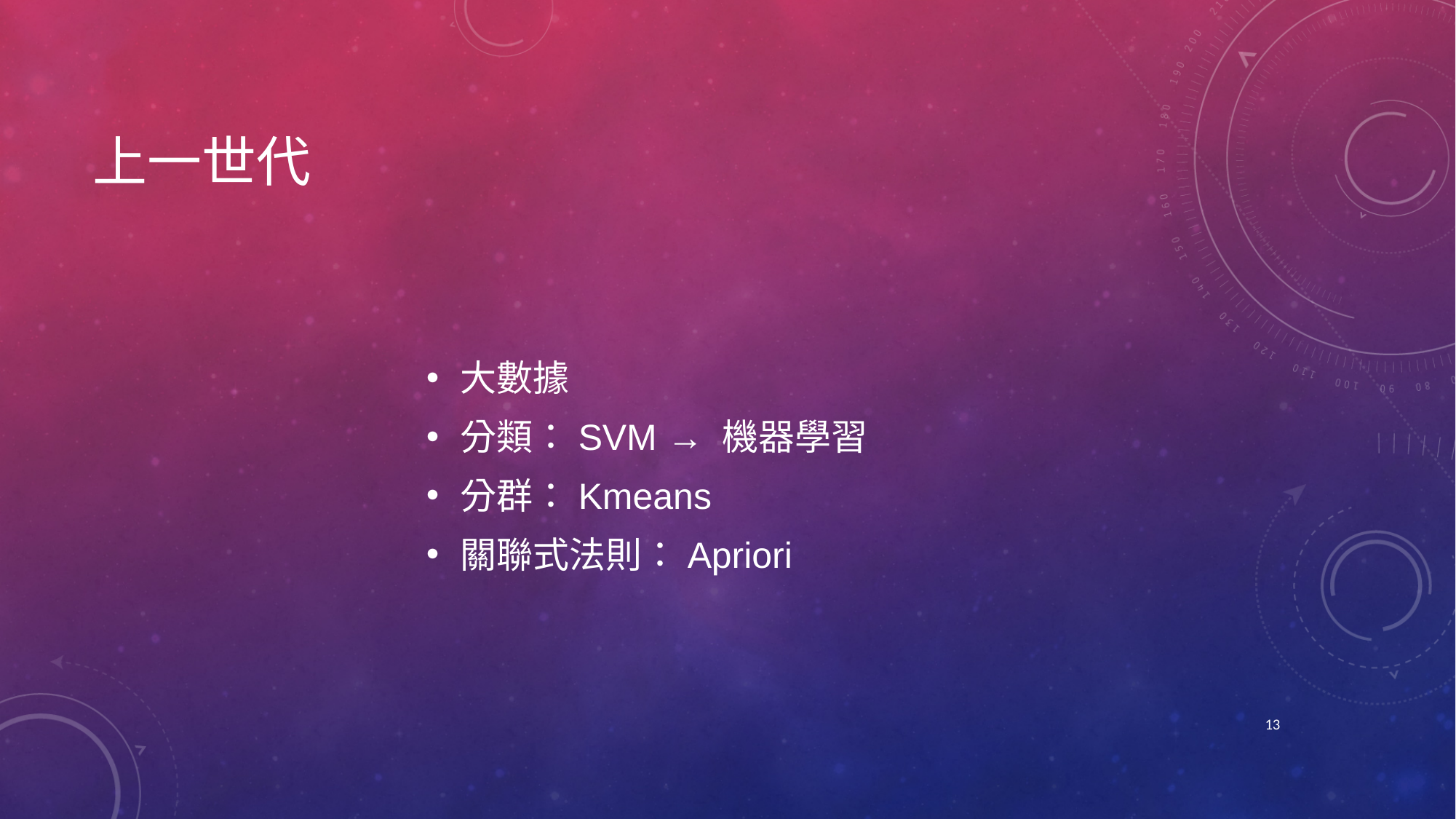

# 上一世代
大數據
分類：SVM → 機器學習
分群：Kmeans
關聯式法則：Apriori
13